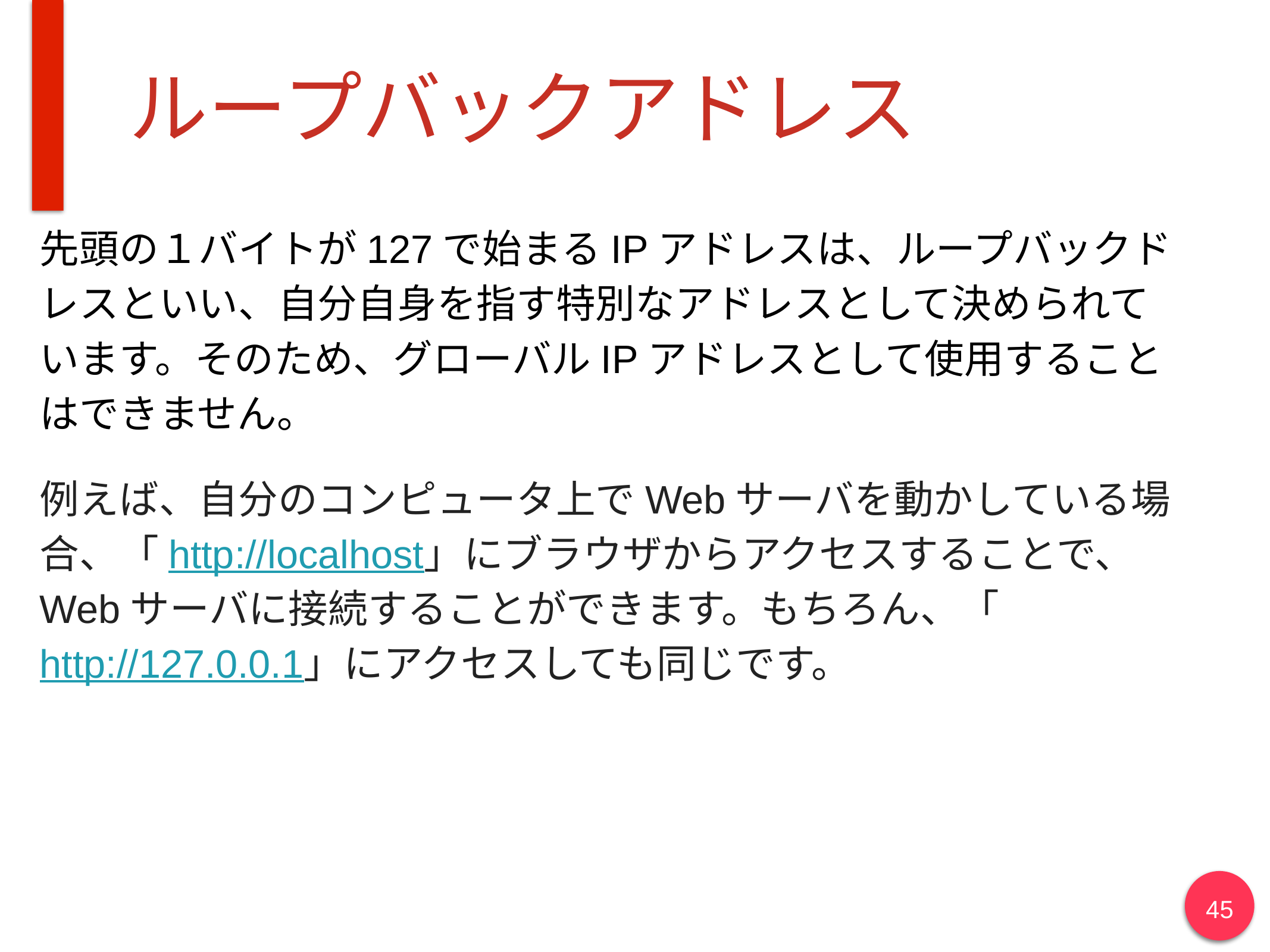

# ループバックアドレス
先頭の１バイトが127で始まるIPアドレスは、ループバックドレスといい、自分自身を指す特別なアドレスとして決められています。そのため、グローバルIPアドレスとして使用することはできません。
例えば、自分のコンピュータ上でWebサーバを動かしている場合、「http://localhost」にブラウザからアクセスすることで、Webサーバに接続することができます。もちろん、「http://127.0.0.1」にアクセスしても同じです。

45